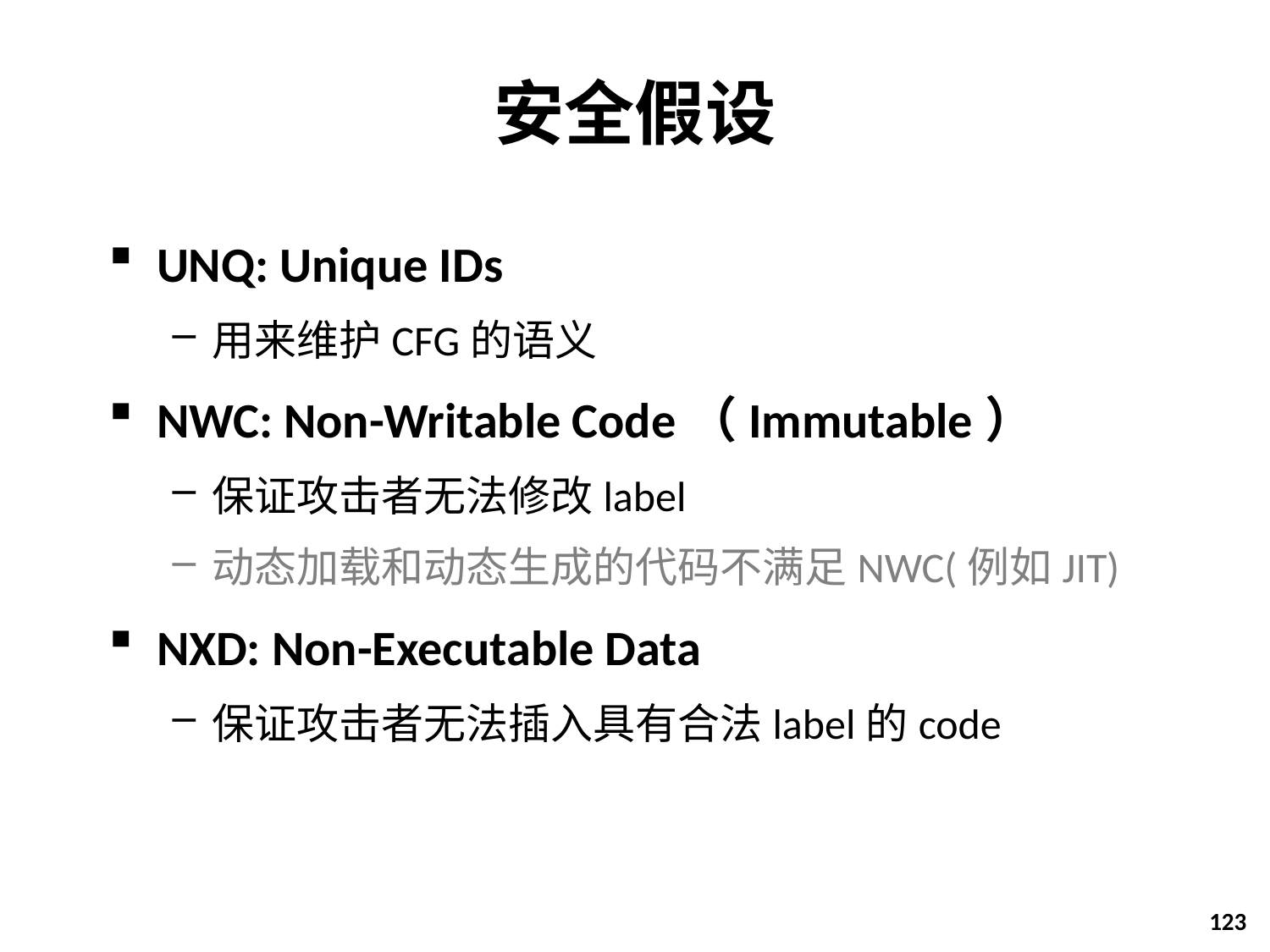

# 安全假设
UNQ: Unique IDs
用来维护CFG的语义
NWC: Non-Writable Code（Immutable）
保证攻击者无法修改label
动态加载和动态生成的代码不满足NWC(例如JIT)
NXD: Non-Executable Data
保证攻击者无法插入具有合法label的code
123